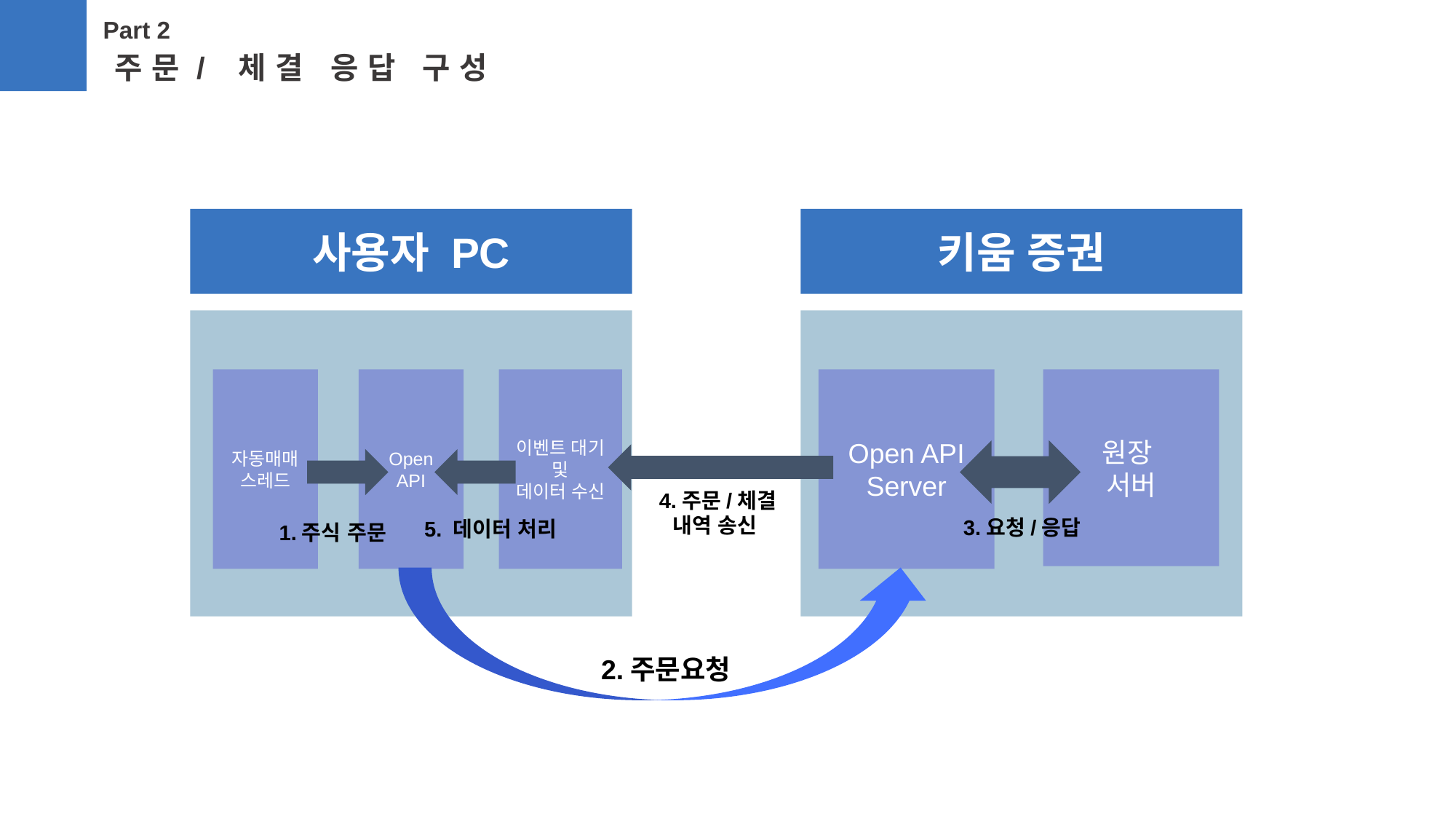

Part 2
주문/ 체결 응답 구성
사용자 PC
키움 증권

원장
서버
이벤트 대기
및
데이터 수신
Open
API
Open API
Server
자동매매
스레드

4.주문/체결
내역 송신
3.요청/응답
5. 데이터 처리
1.주식 주문
2.주문요청